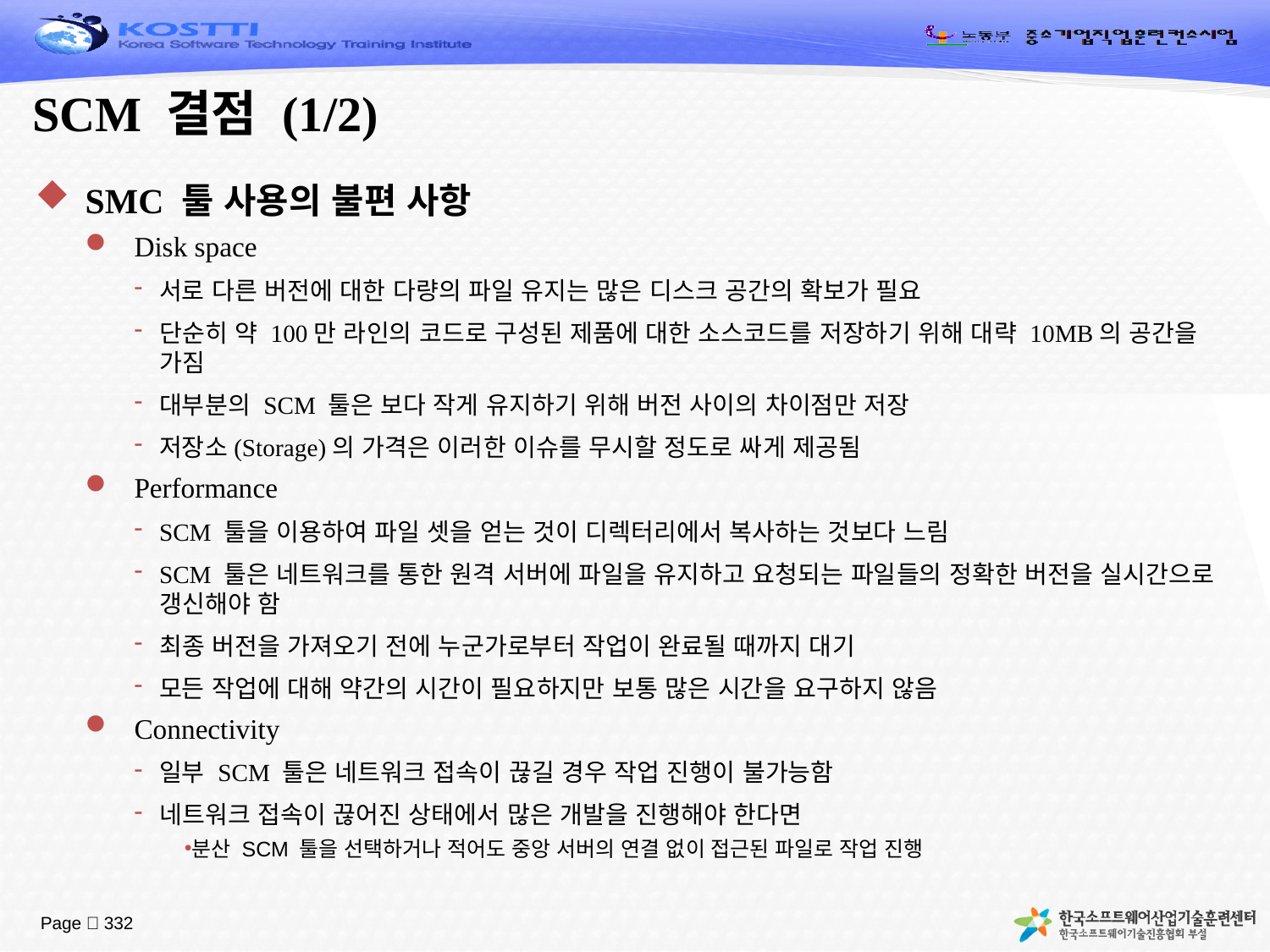

# SCM 결점 (1/2)
SMC 툴 사용의 불편 사항
Disk space
서로 다른 버전에 대한 다량의 파일 유지는 많은 디스크 공간의 확보가 필요
단순히 약 100만 라인의 코드로 구성된 제품에 대한 소스코드를 저장하기 위해 대략 10MB의 공간을 가짐
대부분의 SCM 툴은 보다 작게 유지하기 위해 버전 사이의 차이점만 저장
저장소(Storage)의 가격은 이러한 이슈를 무시할 정도로 싸게 제공됨
Performance
SCM 툴을 이용하여 파일 셋을 얻는 것이 디렉터리에서 복사하는 것보다 느림
SCM 툴은 네트워크를 통한 원격 서버에 파일을 유지하고 요청되는 파일들의 정확한 버전을 실시간으로 갱신해야 함
최종 버전을 가져오기 전에 누군가로부터 작업이 완료될 때까지 대기
모든 작업에 대해 약간의 시간이 필요하지만 보통 많은 시간을 요구하지 않음
Connectivity
일부 SCM 툴은 네트워크 접속이 끊길 경우 작업 진행이 불가능함
네트워크 접속이 끊어진 상태에서 많은 개발을 진행해야 한다면
분산 SCM 툴을 선택하거나 적어도 중앙 서버의 연결 없이 접근된 파일로 작업 진행